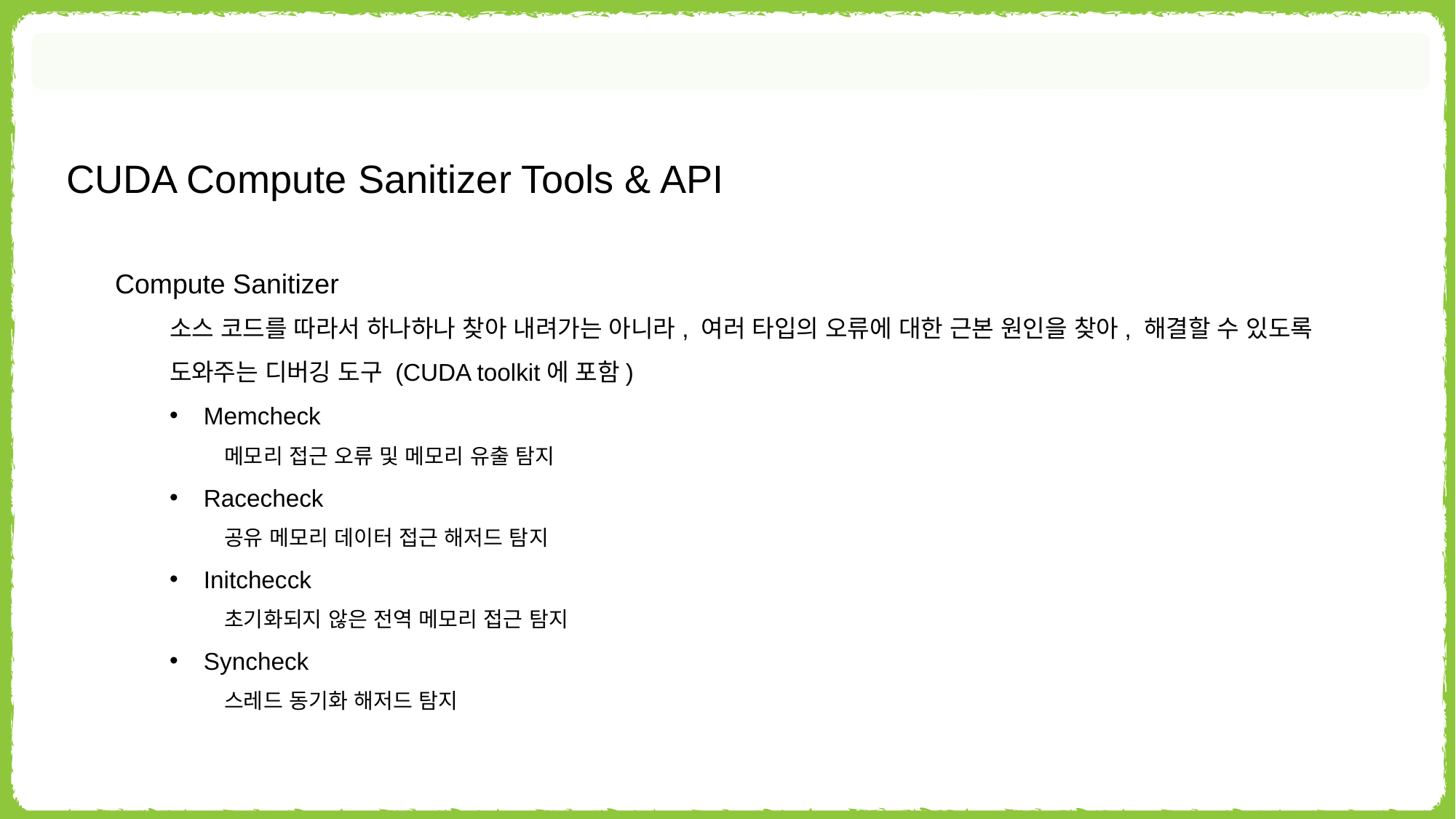

CUDA Compute Sanitizer Tools & API
Compute Sanitizer
소스 코드를 따라서 하나하나 찾아 내려가는 아니라, 여러 타입의 오류에 대한 근본 원인을 찾아, 해결할 수 있도록 도와주는 디버깅 도구 (CUDA toolkit에 포함)
Memcheck
메모리 접근 오류 및 메모리 유출 탐지
Racecheck
공유 메모리 데이터 접근 해저드 탐지
Initchecck
초기화되지 않은 전역 메모리 접근 탐지
Syncheck
스레드 동기화 해저드 탐지